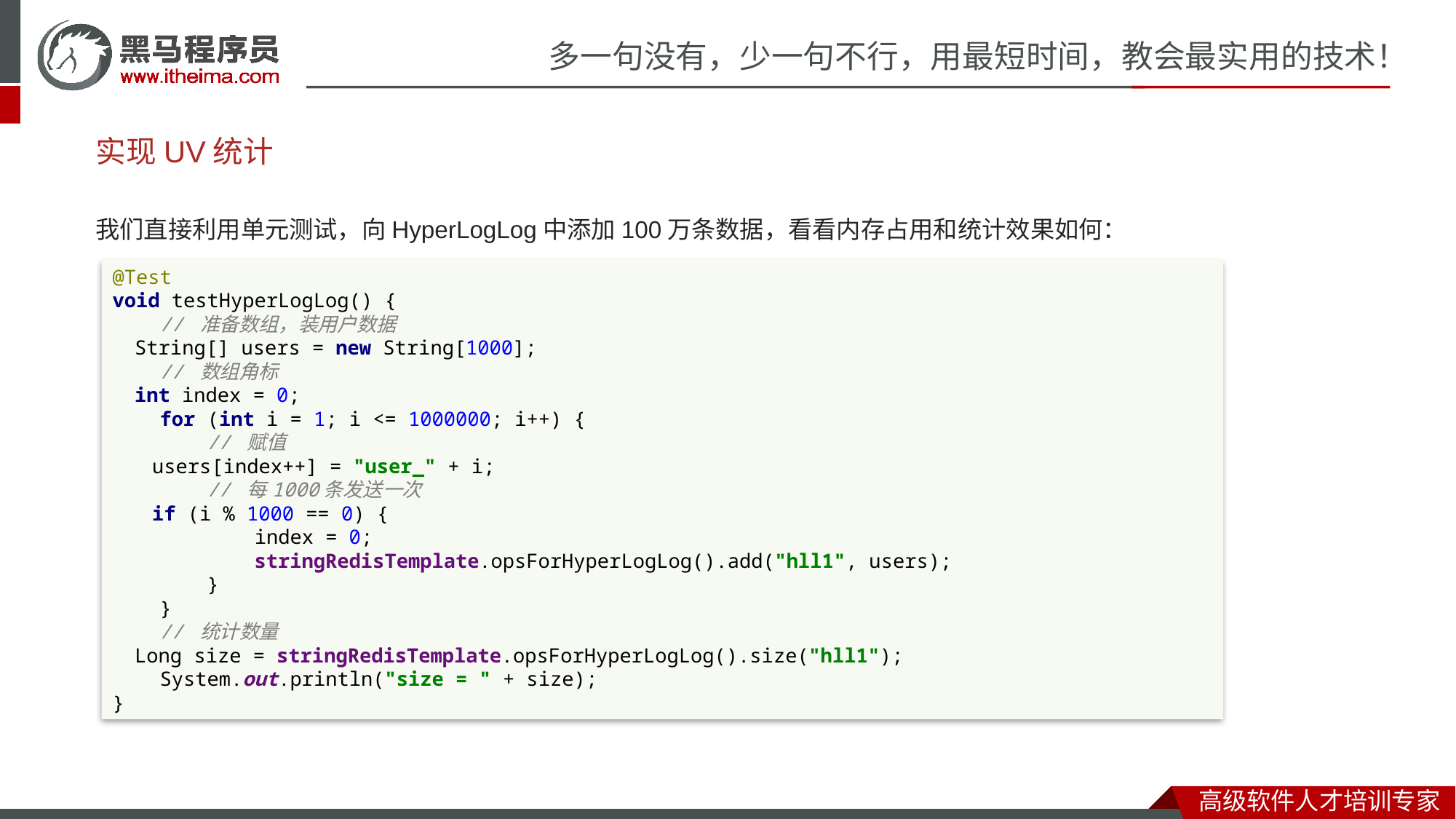

实现UV统计
我们直接利用单元测试，向HyperLogLog中添加100万条数据，看看内存占用和统计效果如何：
@Test
void testHyperLogLog() {
    // 准备数组，装用户数据
    String[] users = new String[1000];
    // 数组角标
    int index = 0;
    for (int i = 1; i <= 1000000; i++) {
        // 赋值
        users[index++] = "user_" + i;
        // 每1000条发送一次
        if (i % 1000 == 0) {
            index = 0;
            stringRedisTemplate.opsForHyperLogLog().add("hll1", users);
        }
    }
    // 统计数量
    Long size = stringRedisTemplate.opsForHyperLogLog().size("hll1");
    System.out.println("size = " + size);
}